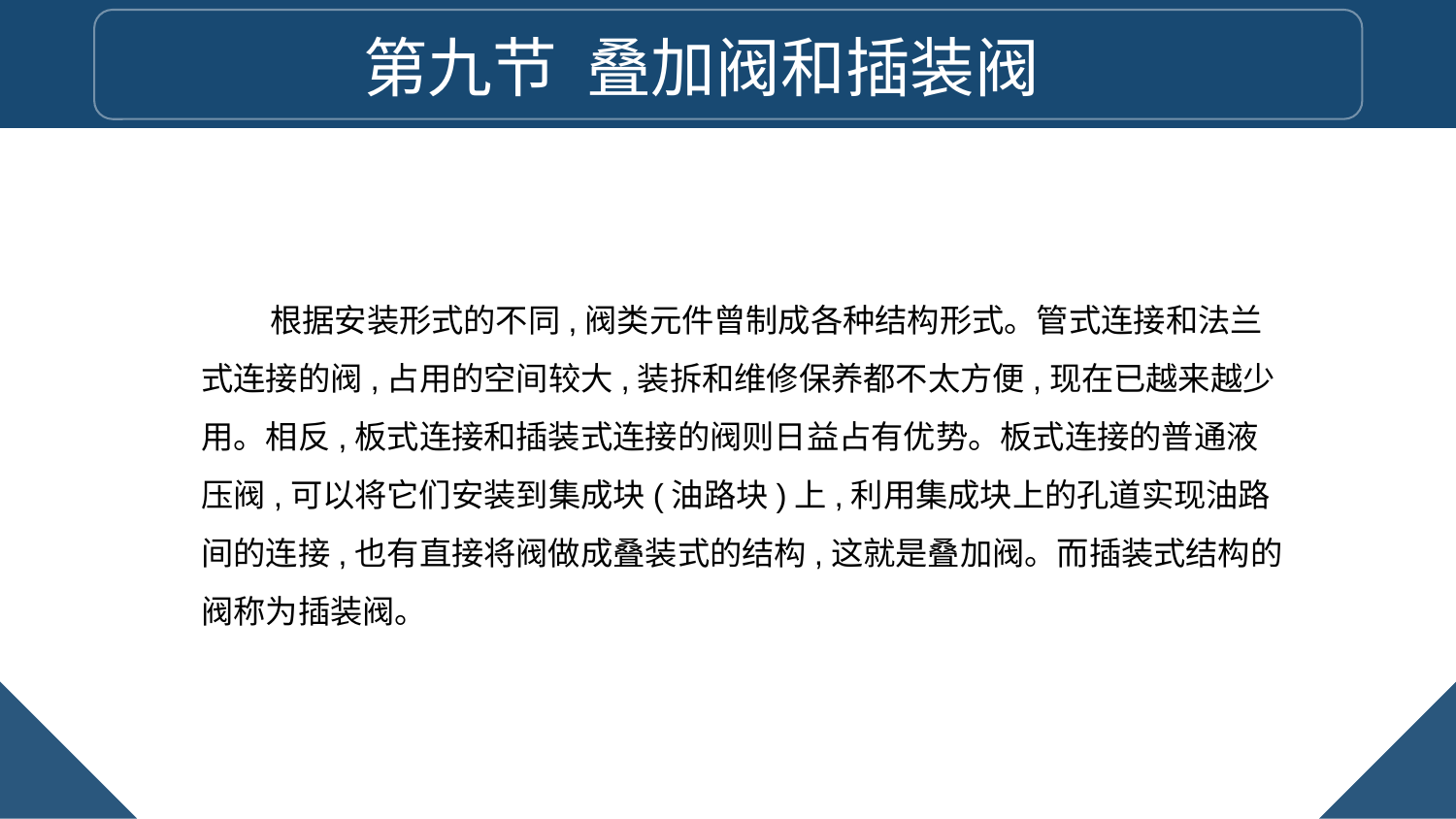

第九节  叠加阀和插装阀
根据安装形式的不同,阀类元件曾制成各种结构形式。管式连接和法兰式连接的阀,占用的空间较大,装拆和维修保养都不太方便,现在已越来越少用。相反,板式连接和插装式连接的阀则日益占有优势。板式连接的普通液压阀,可以将它们安装到集成块(油路块)上,利用集成块上的孔道实现油路间的连接,也有直接将阀做成叠装式的结构,这就是叠加阀。而插装式结构的阀称为插装阀。